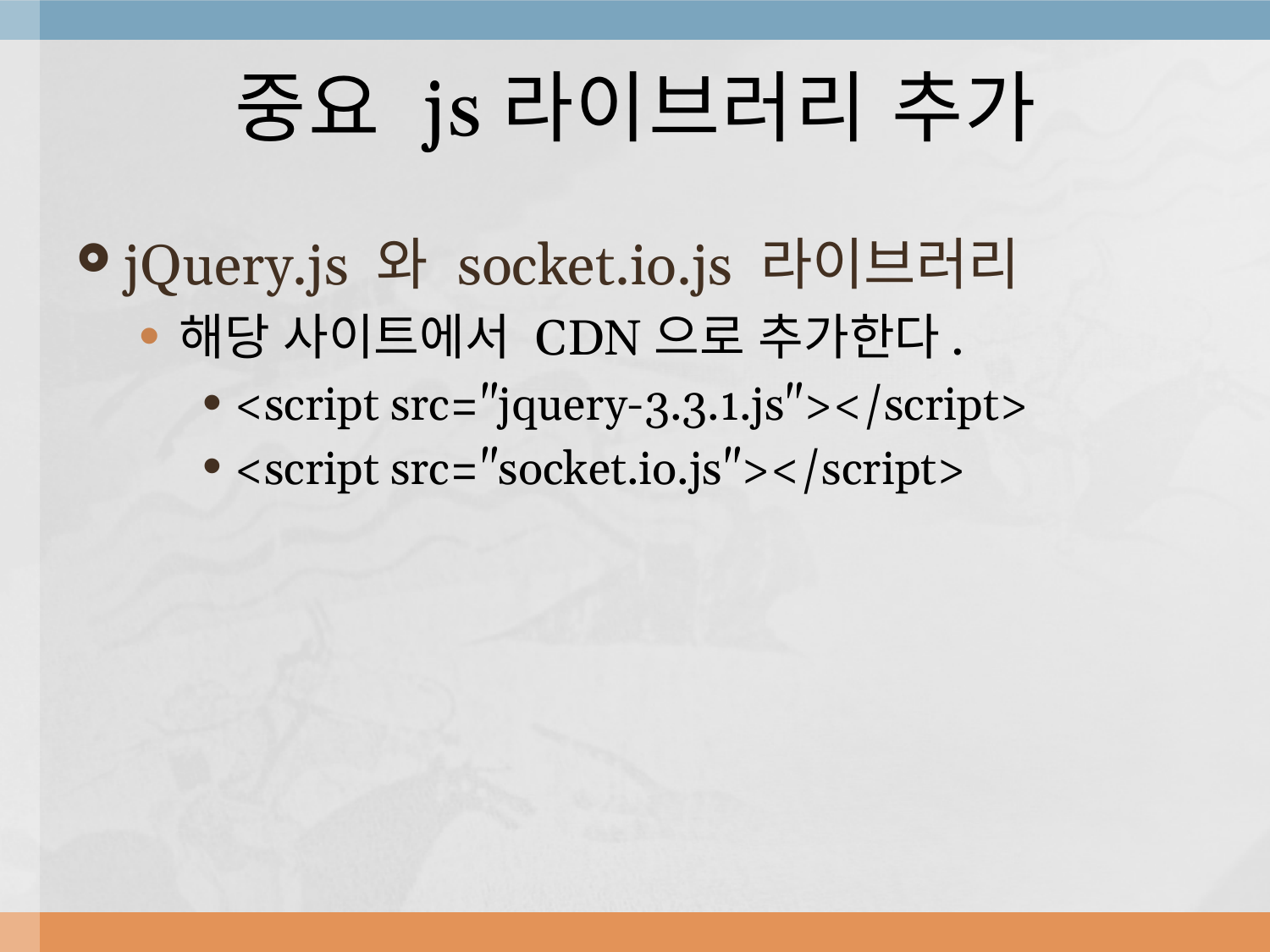

# 중요 js라이브러리 추가
jQuery.js 와 socket.io.js 라이브러리
해당 사이트에서 CDN으로 추가한다.
<script src="jquery-3.3.1.js"></script>
<script src="socket.io.js"></script>